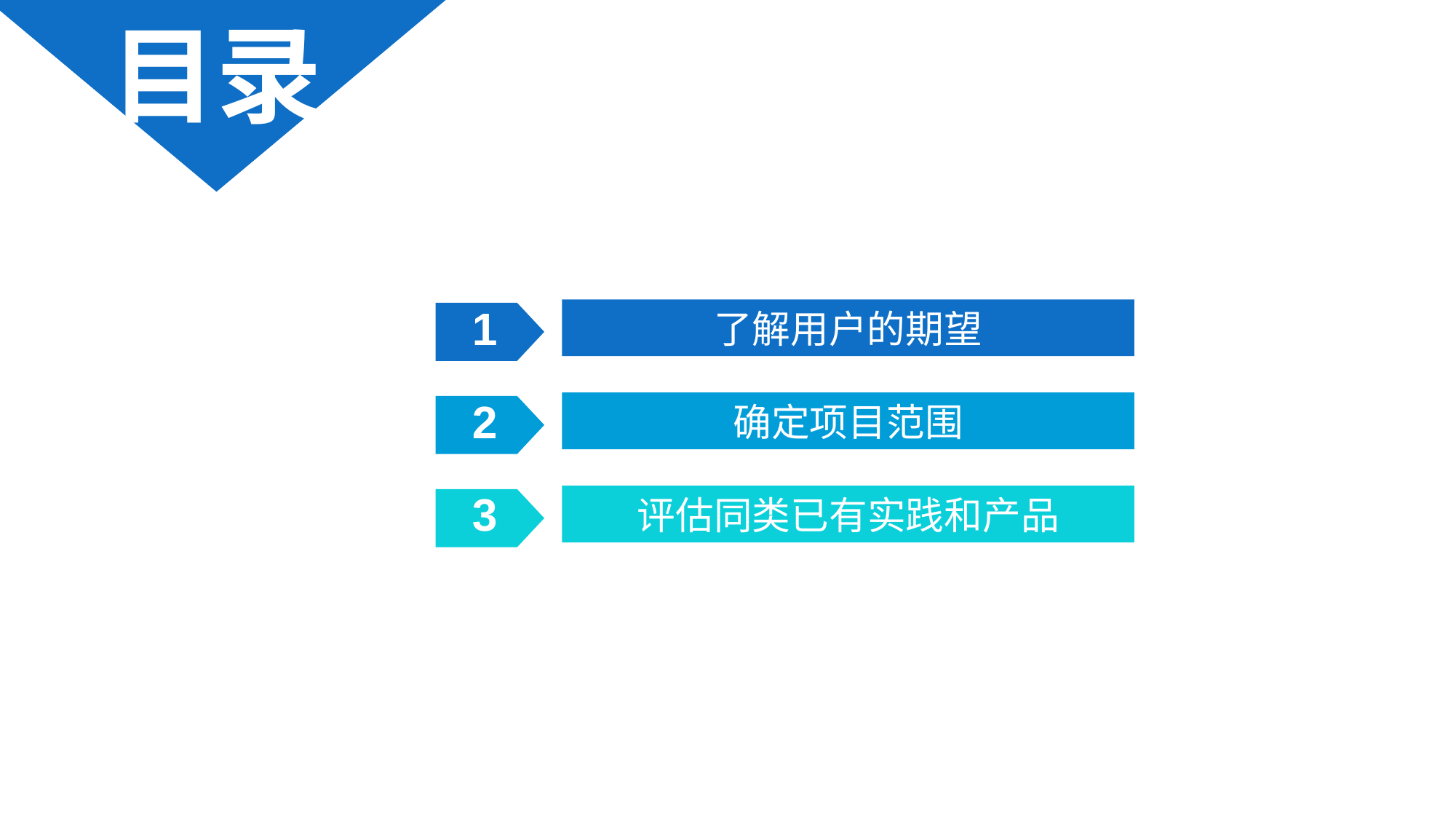

目录
了解用户的期望
1

确定项目范围
2

评估同类已有实践和产品
3

4